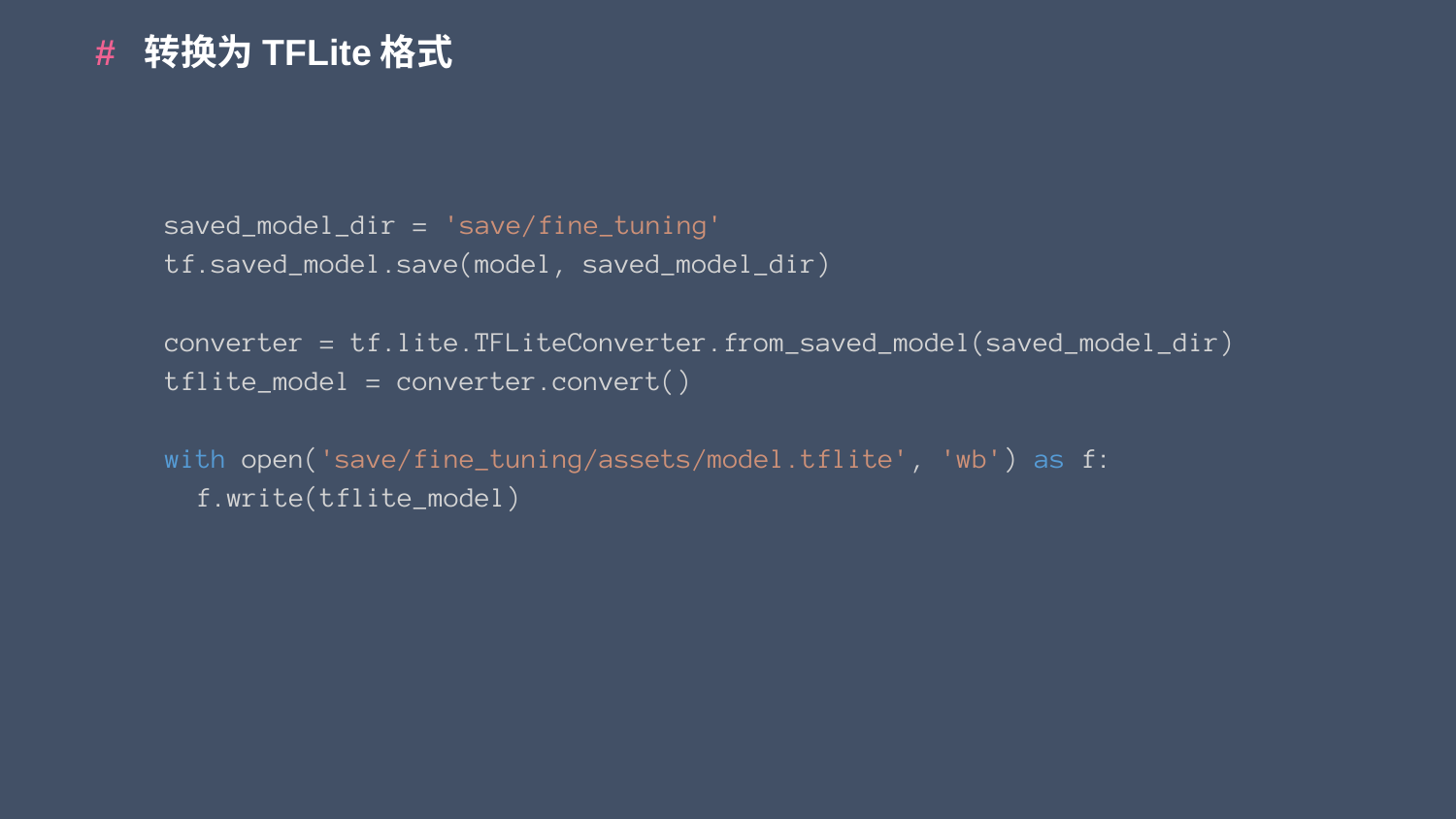

#  转换为TFLite格式
saved_model_dir = 'save/fine_tuning'
tf.saved_model.save(model, saved_model_dir)
converter = tf.lite.TFLiteConverter.from_saved_model(saved_model_dir)
tflite_model = converter.convert()
with open('save/fine_tuning/assets/model.tflite', 'wb') as f:
  f.write(tflite_model)